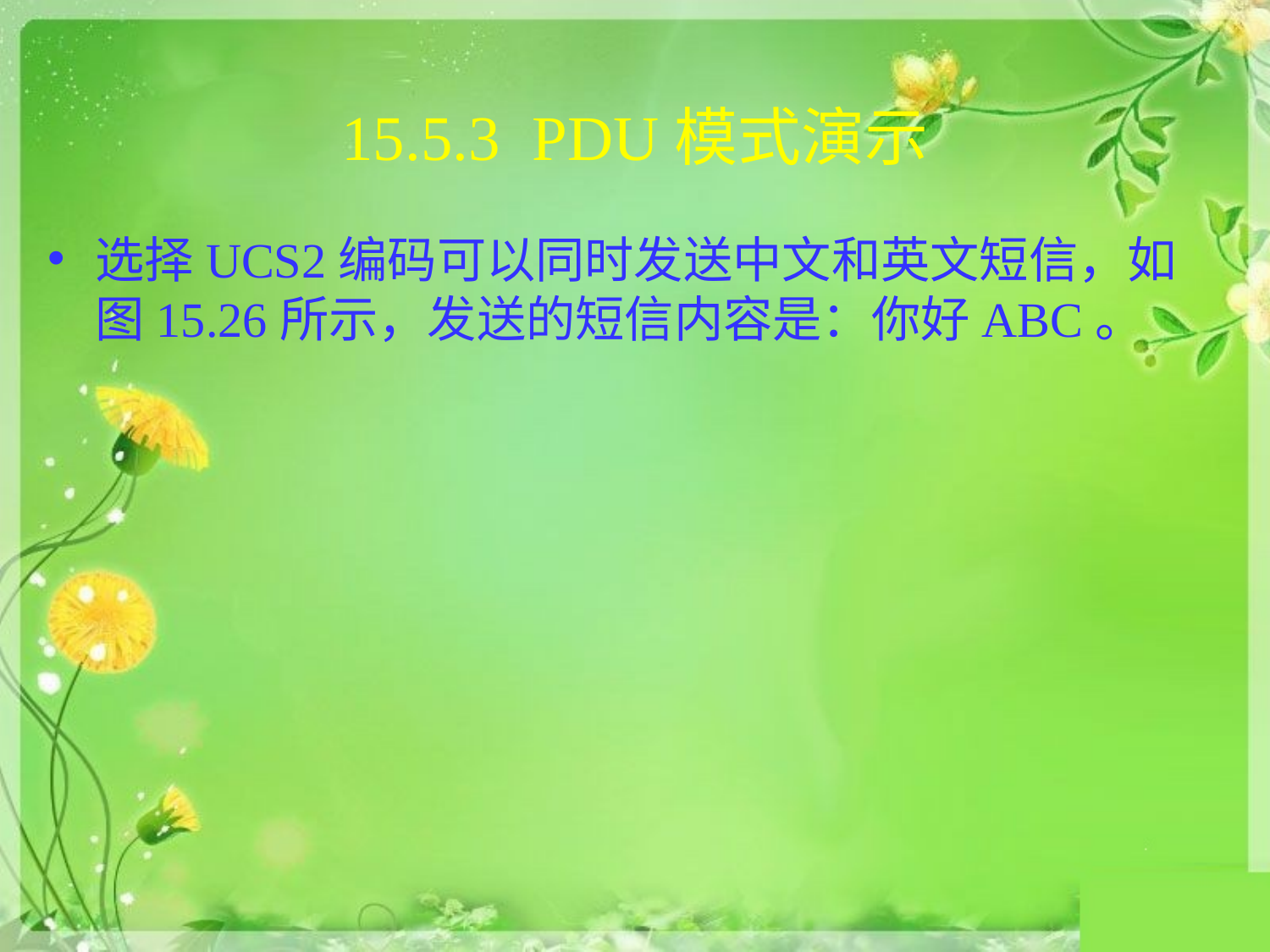

# 15.5.3  PDU模式演示
选择UCS2编码可以同时发送中文和英文短信，如图15.26所示，发送的短信内容是：你好ABC。